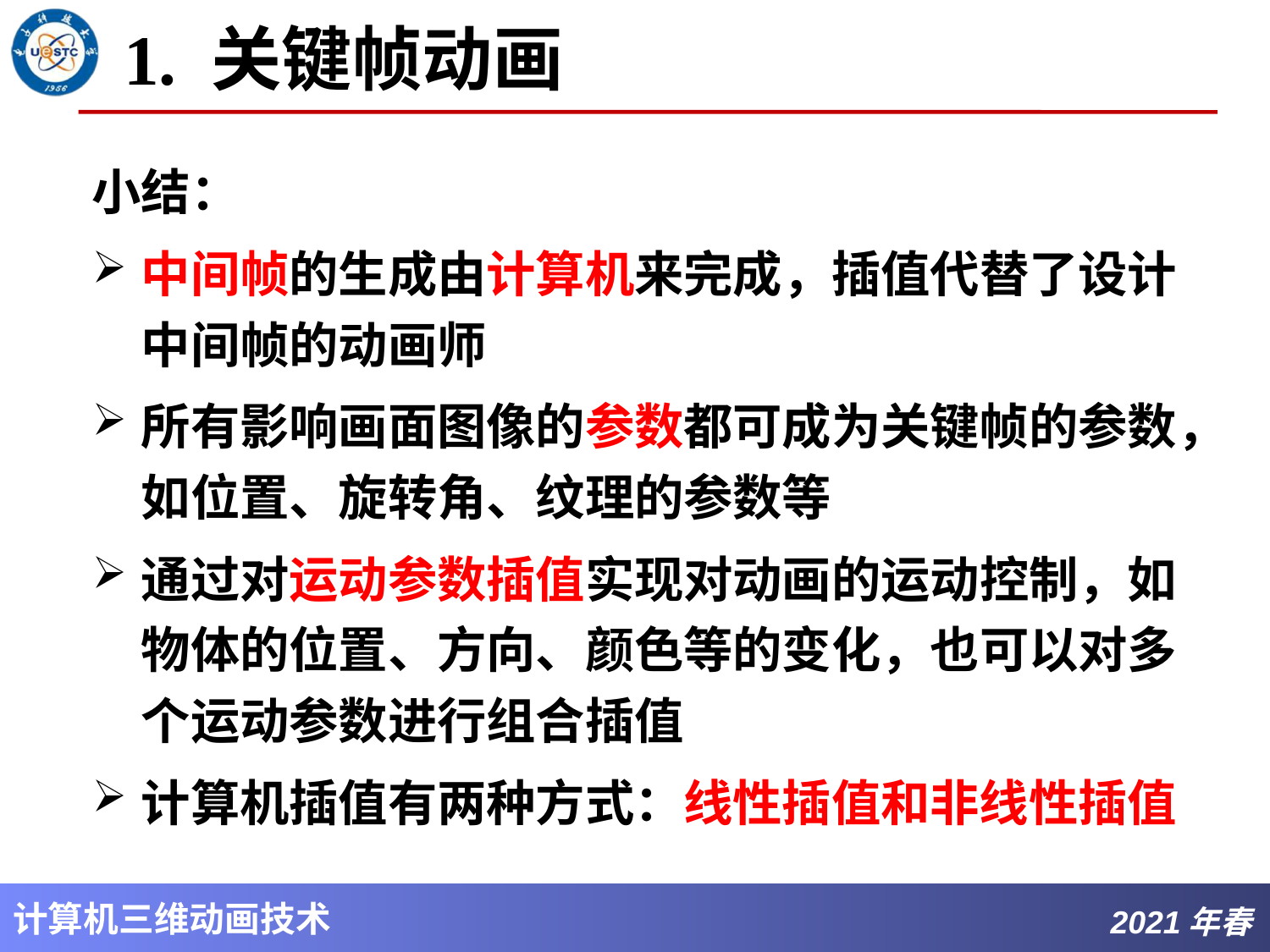

# 1. 关键帧动画
小结：
中间帧的生成由计算机来完成，插值代替了设计中间帧的动画师
所有影响画面图像的参数都可成为关键帧的参数，如位置、旋转角、纹理的参数等
通过对运动参数插值实现对动画的运动控制，如物体的位置、方向、颜色等的变化，也可以对多个运动参数进行组合插值
计算机插值有两种方式：线性插值和非线性插值